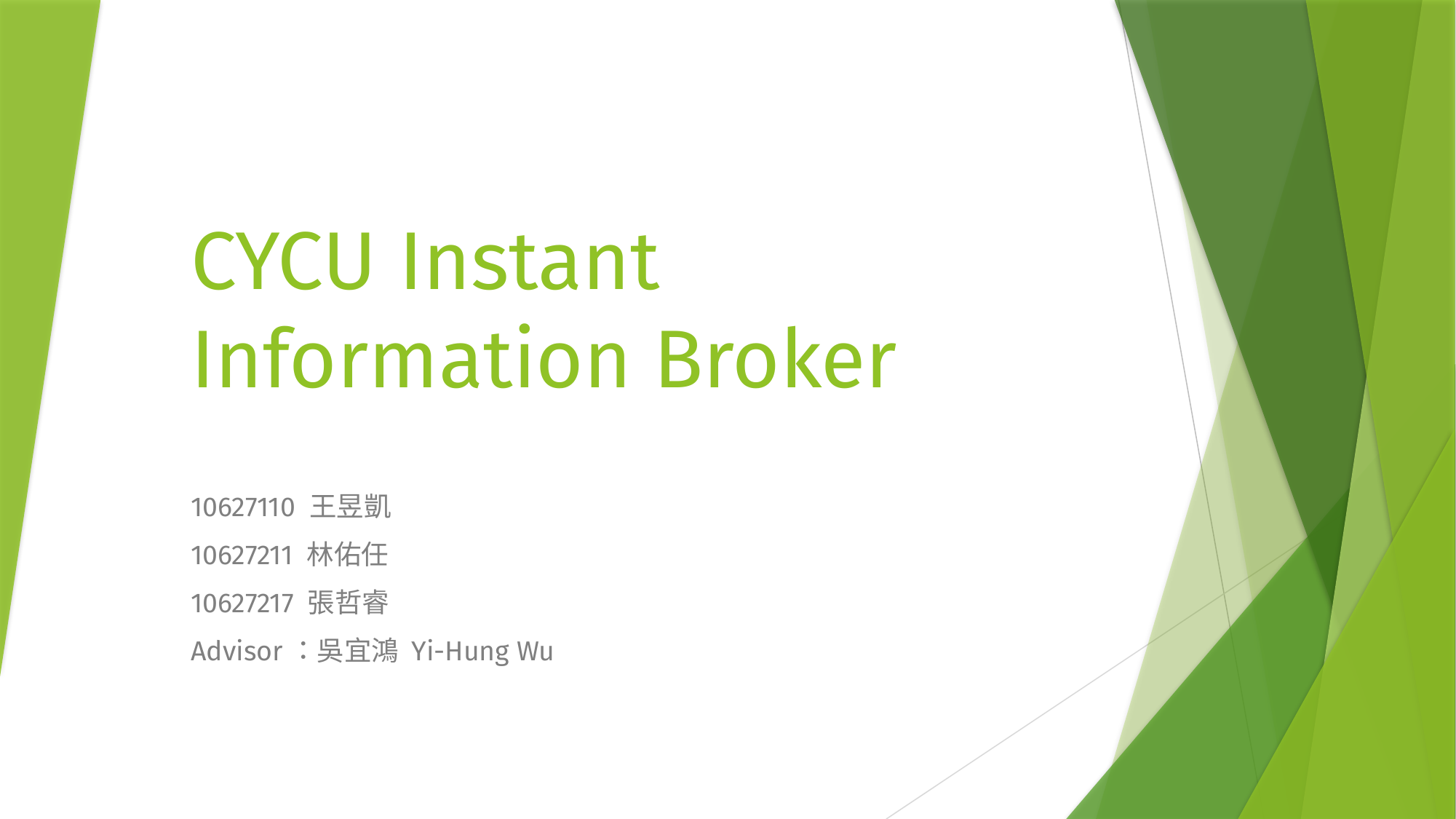

# CYCU Instant Information Broker
10627110 王昱凱
10627211 林佑任
10627217 張哲睿
Advisor：吳宜鴻 Yi-Hung Wu